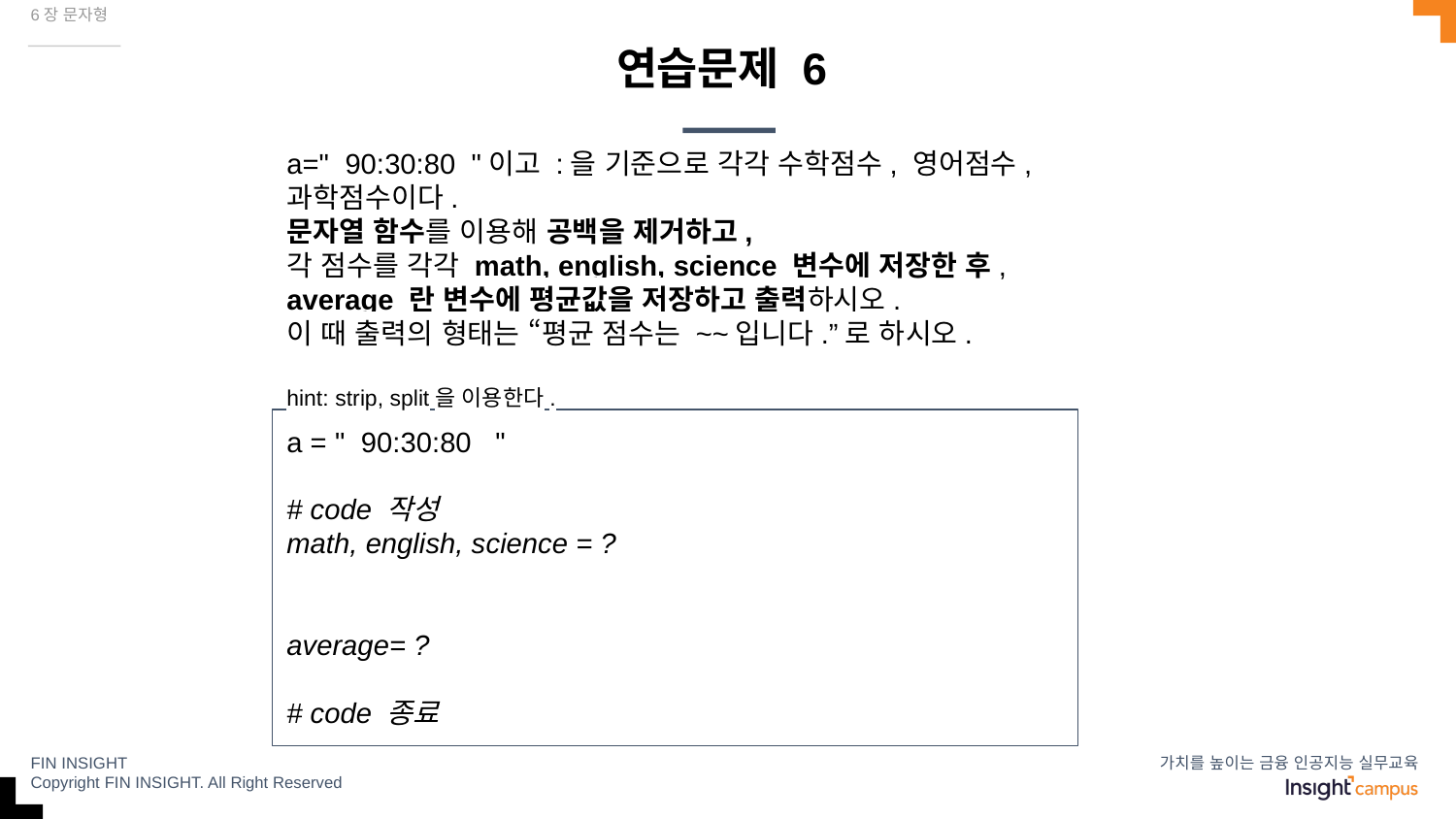

6장 문자형
# 연습문제 6
a="  90:30:80  "이고 :을 기준으로 각각 수학점수, 영어점수, 과학점수이다.
문자열 함수를 이용해 공백을 제거하고,
각 점수를 각각 math, english, science 변수에 저장한 후,
average 란 변수에 평균값을 저장하고 출력하시오.
이 때 출력의 형태는 “평균 점수는 ~~입니다.”로 하시오.
hint: strip, split을 이용한다.

a = "  90:30:80   "

# code 작성
math, english, science = ?

average= ?

# code 종료